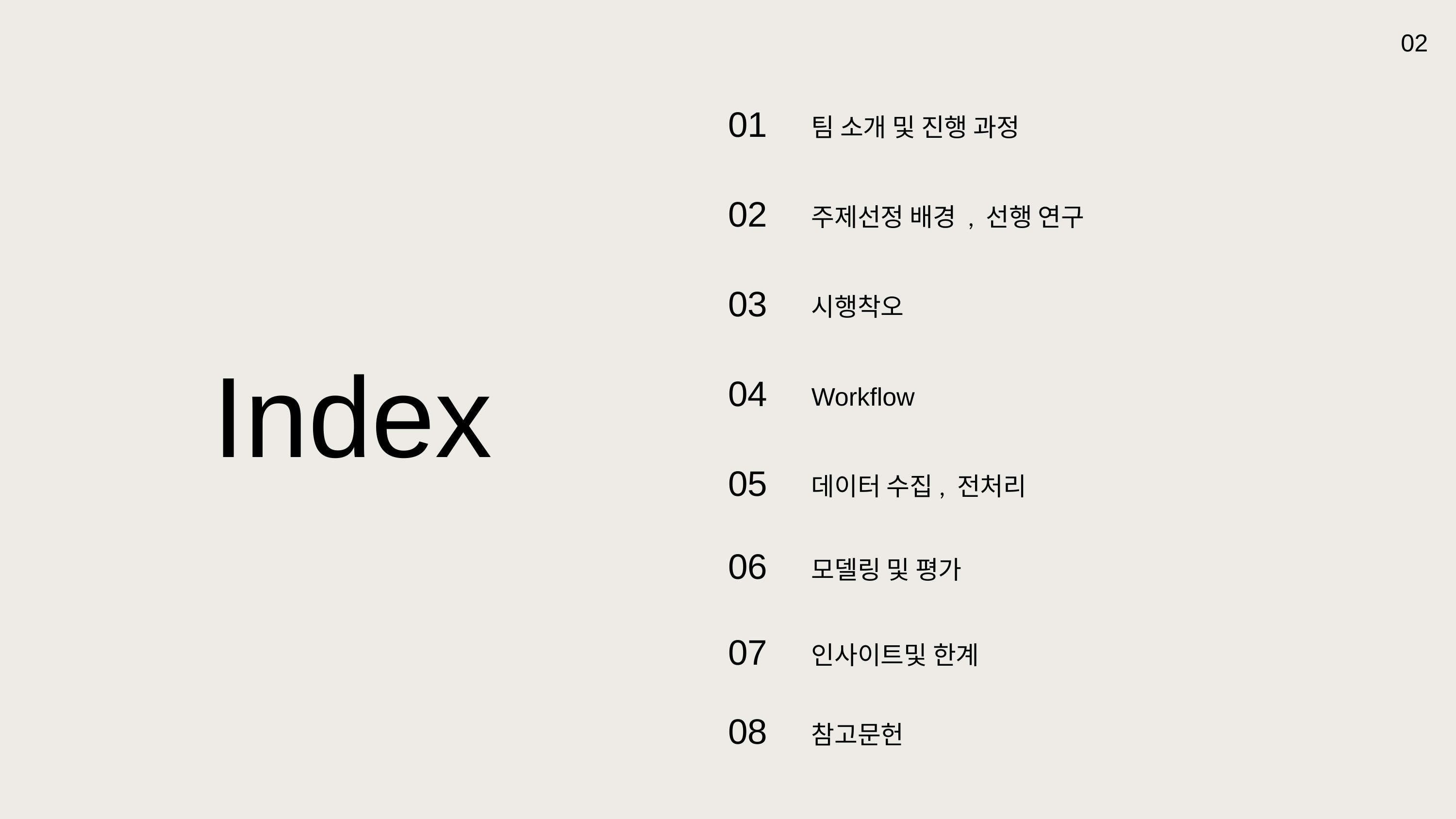

02
01
팀 소개 및 진행 과정
02
주제선정 배경 , 선행 연구
03
시행착오
Index

04
Workflow
05
데이터 수집, 전처리
06
모델링 및 평가
07
인사이트및 한계
08
참고문헌